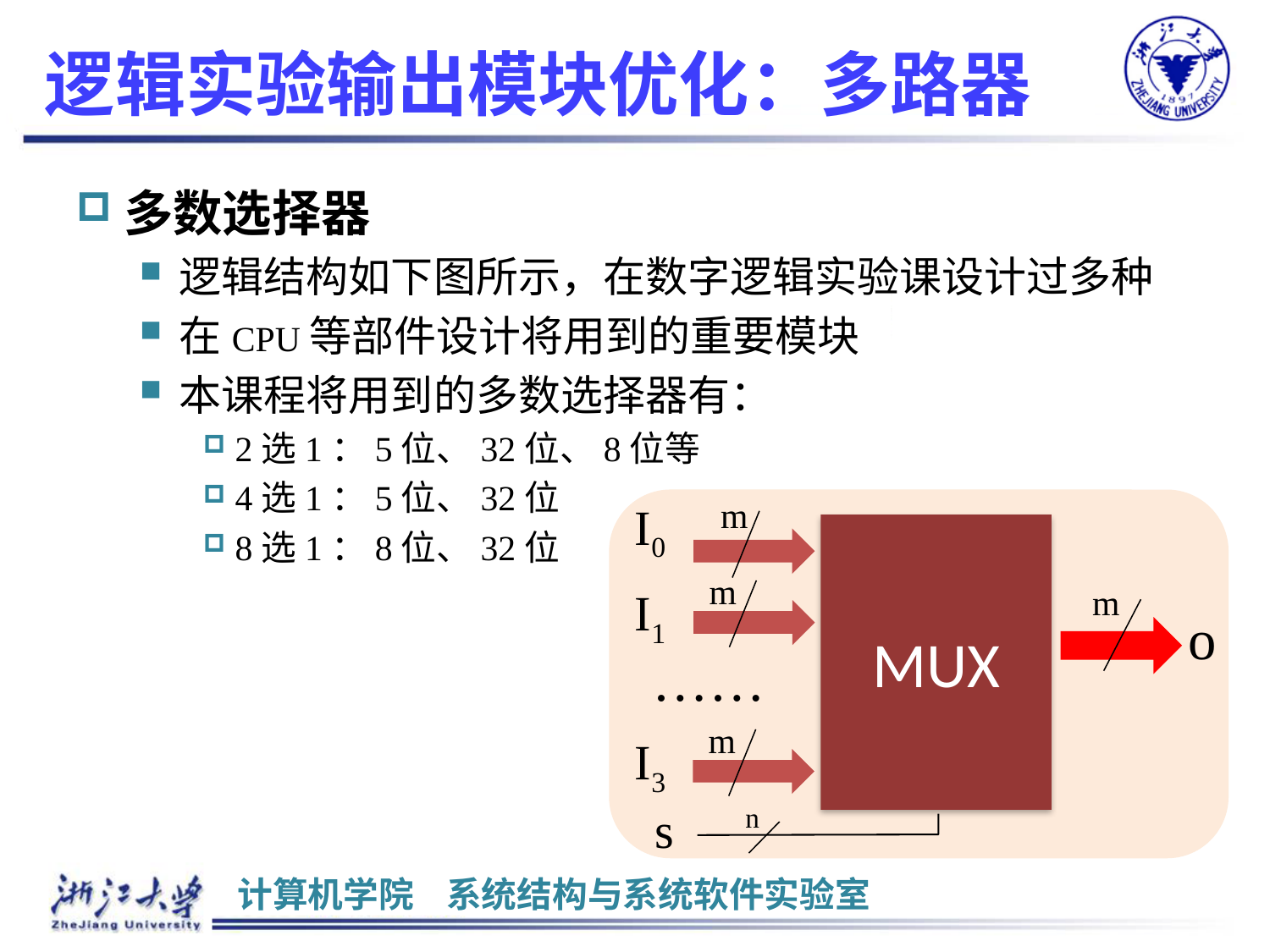

# 逻辑实验输出模块优化：多路器
多数选择器
逻辑结构如下图所示，在数字逻辑实验课设计过多种
在CPU等部件设计将用到的重要模块
本课程将用到的多数选择器有：
2选1：5位、32位、8位等
4选1：5位、32位
8选1：8位、32位

m
I0

m
I1

……
m
I3

MUX
m
o

n
s